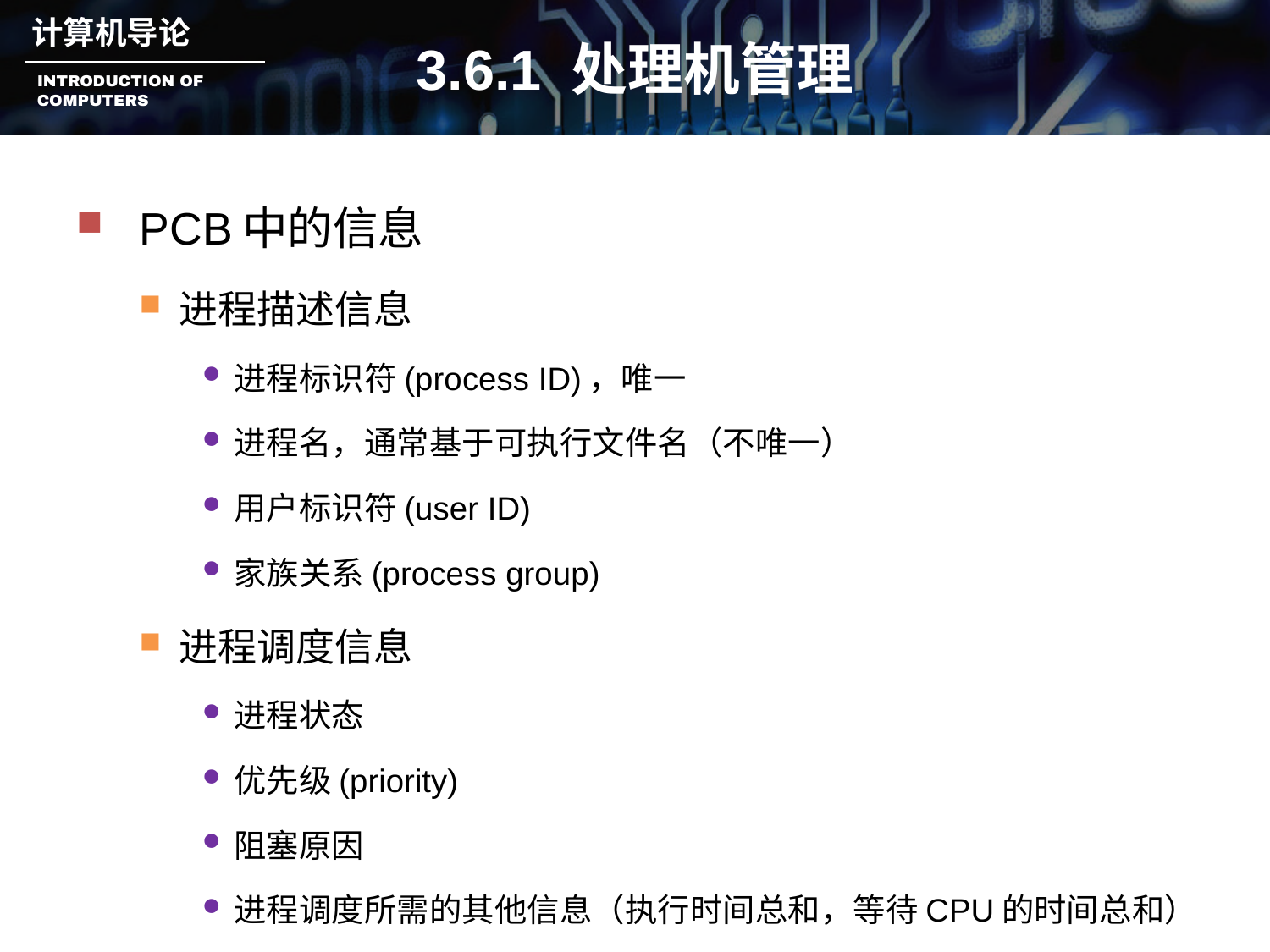

# 3.6.1 处理机管理
PCB中的信息
进程描述信息
进程标识符(process ID)，唯一
进程名，通常基于可执行文件名（不唯一）
用户标识符(user ID)
家族关系(process group)
进程调度信息
进程状态
优先级(priority)
阻塞原因
进程调度所需的其他信息（执行时间总和，等待CPU的时间总和）